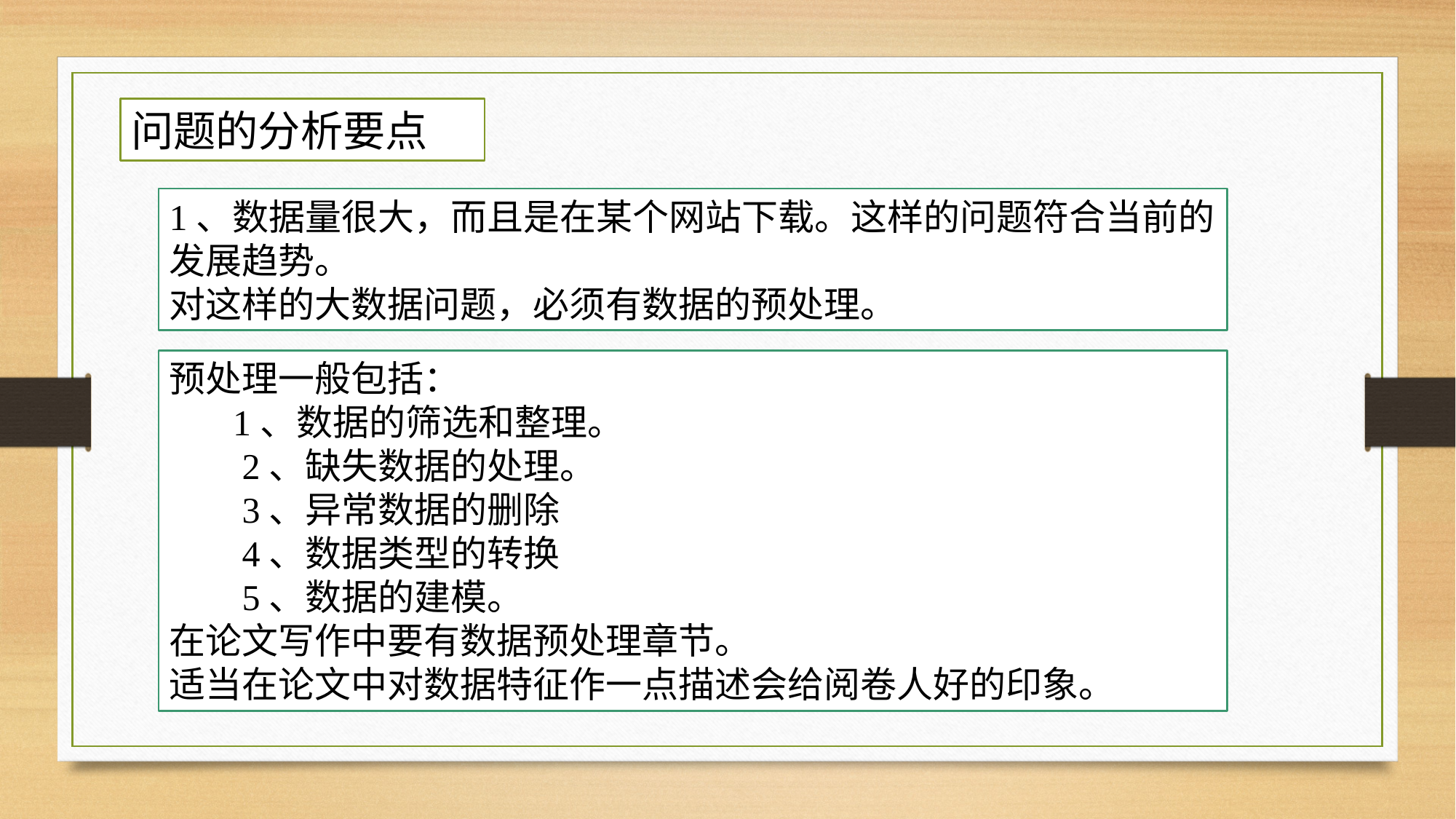

问题的分析要点
1、数据量很大，而且是在某个网站下载。这样的问题符合当前的发展趋势。
对这样的大数据问题，必须有数据的预处理。
预处理一般包括：
       1、数据的筛选和整理。
        2、缺失数据的处理。
        3、异常数据的删除
        4、数据类型的转换
        5、数据的建模。
在论文写作中要有数据预处理章节。
适当在论文中对数据特征作一点描述会给阅卷人好的印象。